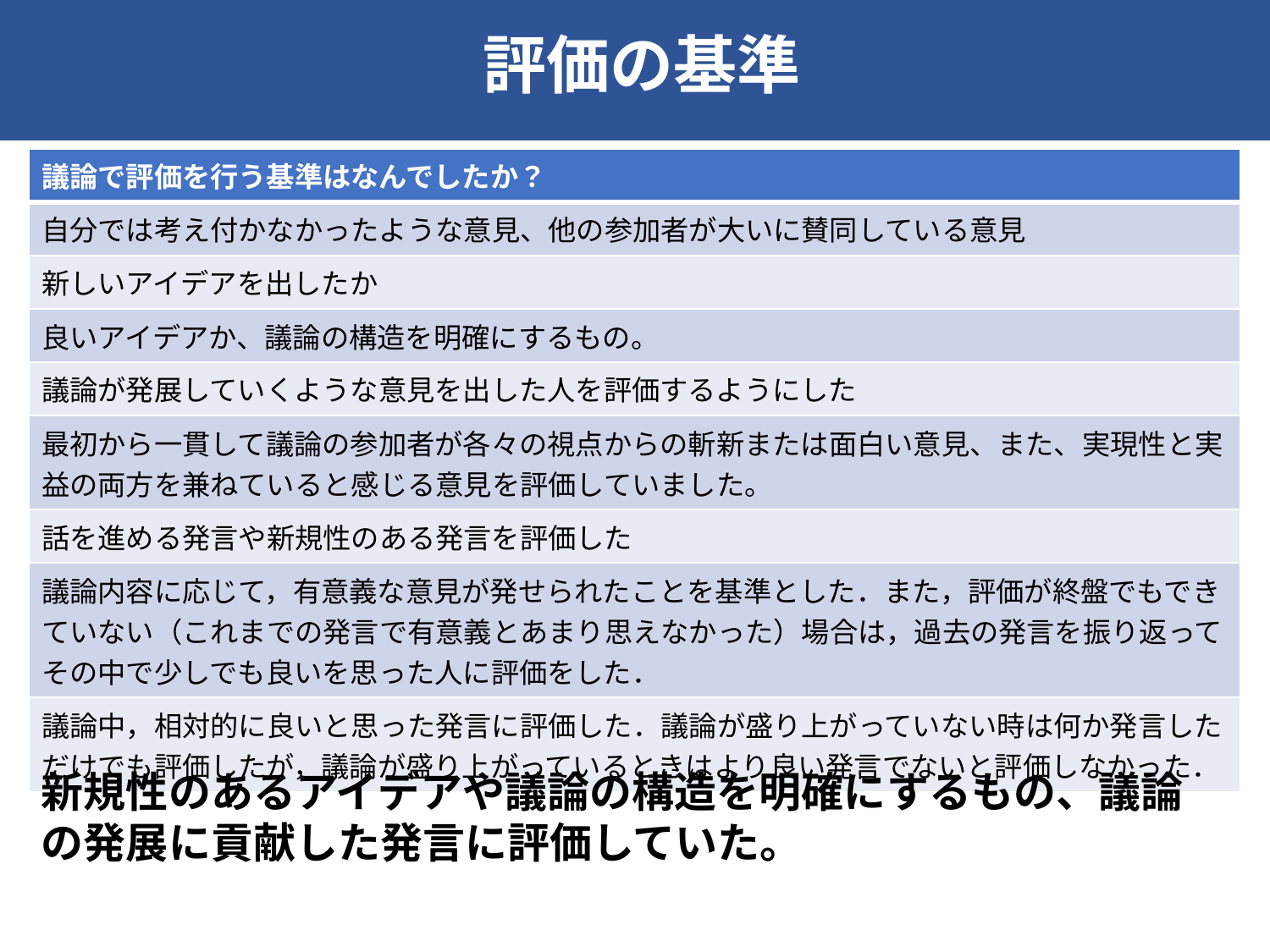

評価の基準
| 議論で評価を行う基準はなんでしたか？ |
| --- |
| 自分では考え付かなかったような意見、他の参加者が大いに賛同している意見 |
| 新しいアイデアを出したか |
| 良いアイデアか、議論の構造を明確にするもの。 |
| 議論が発展していくような意見を出した人を評価するようにした |
| 最初から一貫して議論の参加者が各々の視点からの斬新または面白い意見、また、実現性と実益の両方を兼ねていると感じる意見を評価していました。 |
| 話を進める発言や新規性のある発言を評価した |
| 議論内容に応じて，有意義な意見が発せられたことを基準とした．また，評価が終盤でもできていない（これまでの発言で有意義とあまり思えなかった）場合は，過去の発言を振り返ってその中で少しでも良いを思った人に評価をした． |
| 議論中，相対的に良いと思った発言に評価した．議論が盛り上がっていない時は何か発言しただけでも評価したが，議論が盛り上がっているときはより良い発言でないと評価しなかった． |
新規性のあるアイデアや議論の構造を明確にするもの、議論の発展に貢献した発言に評価していた。